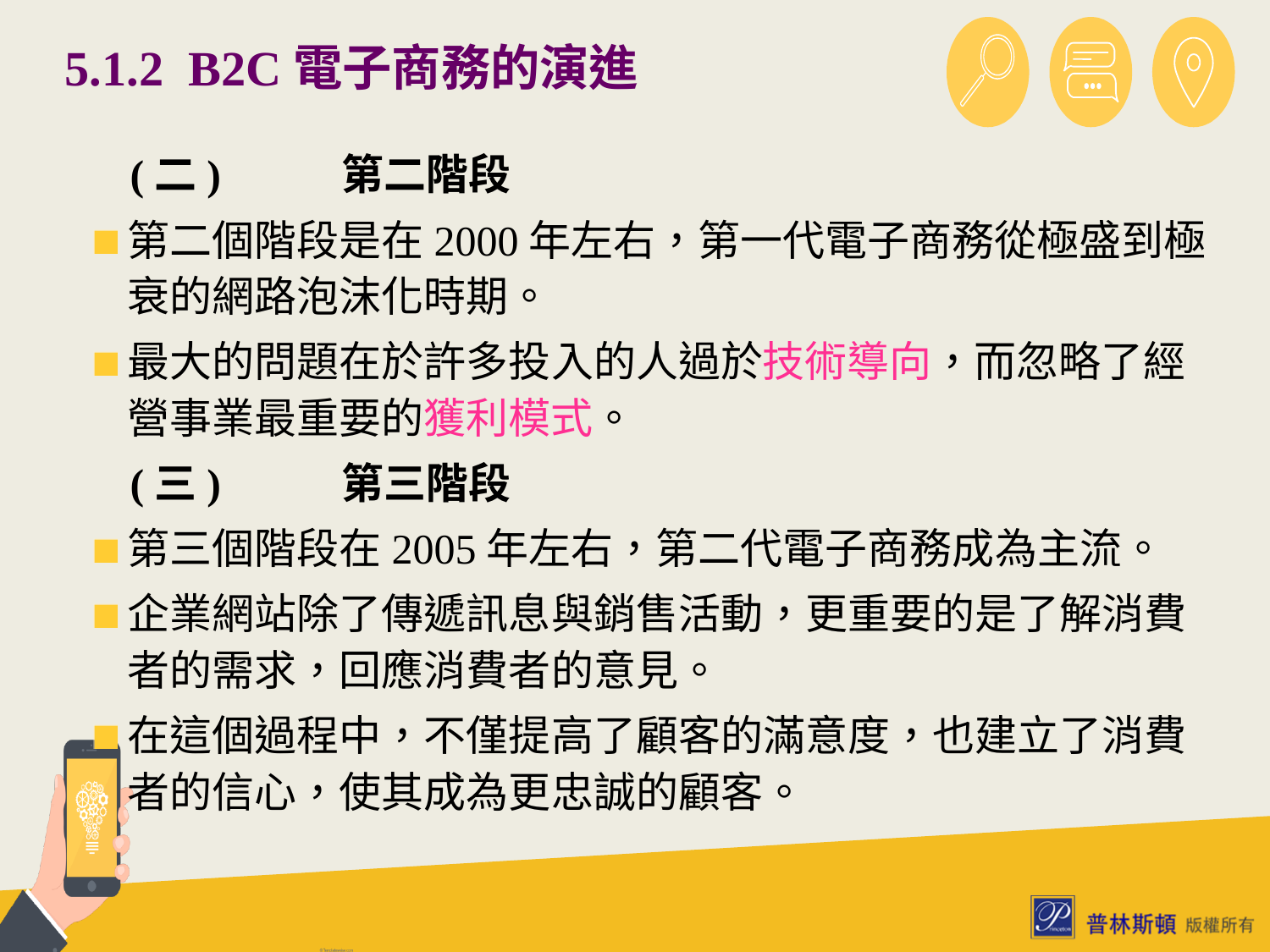

# 5.1.2  B2C電子商務的演進
    (二)	第二階段
第二個階段是在2000年左右，第一代電子商務從極盛到極衰的網路泡沫化時期。
最大的問題在於許多投入的人過於技術導向，而忽略了經營事業最重要的獲利模式。
    (三)	第三階段
第三個階段在2005年左右，第二代電子商務成為主流。
企業網站除了傳遞訊息與銷售活動，更重要的是了解消費者的需求，回應消費者的意見。
在這個過程中，不僅提高了顧客的滿意度，也建立了消費者的信心，使其成為更忠誠的顧客。